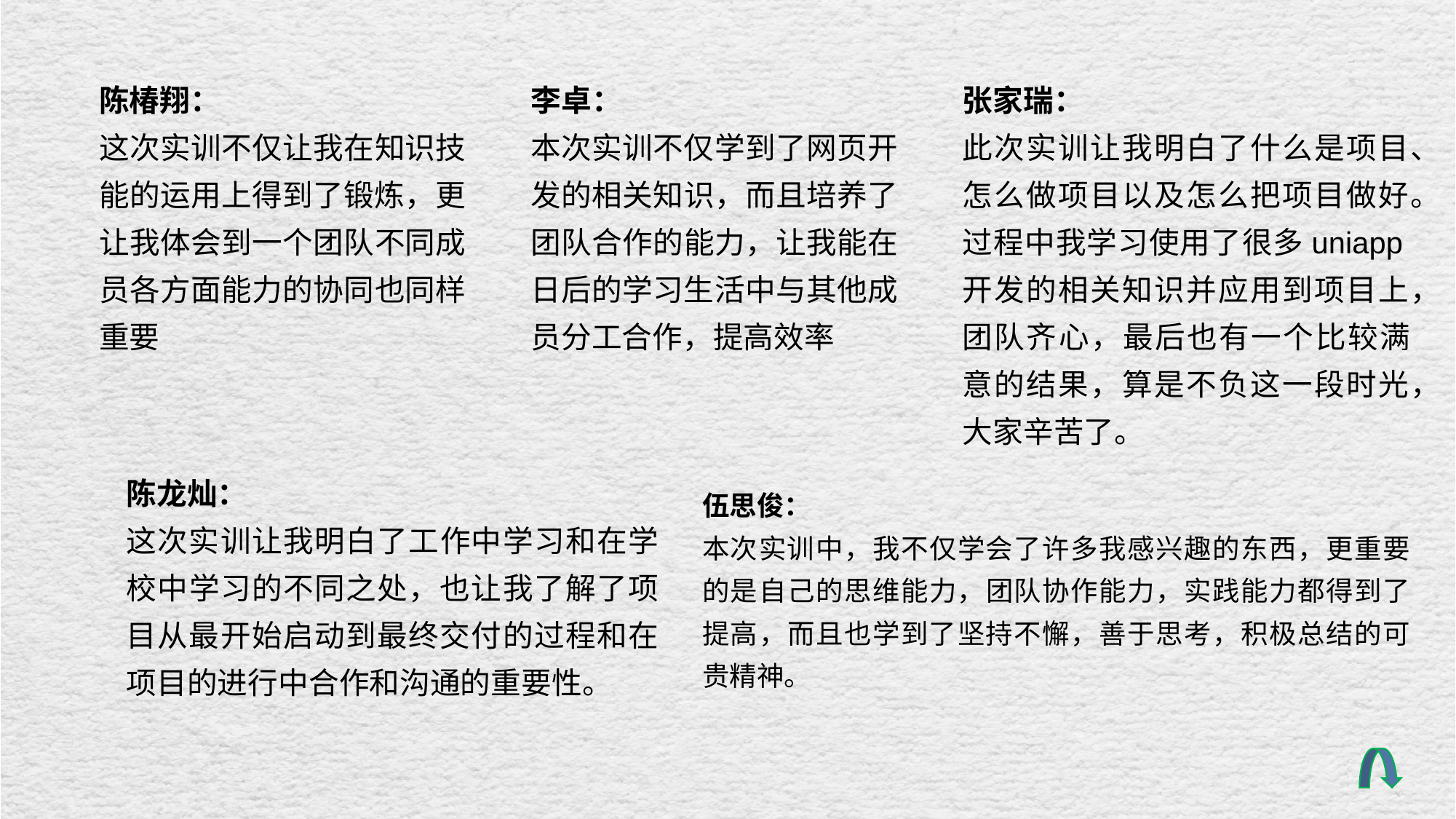

张家瑞：
此次实训让我明白了什么是项目、怎么做项目以及怎么把项目做好。过程中我学习使用了很多uniapp开发的相关知识并应用到项目上，团队齐心，最后也有一个比较满意的结果，算是不负这一段时光，大家辛苦了。
陈椿翔：
这次实训不仅让我在知识技能的运用上得到了锻炼，更让我体会到一个团队不同成员各方面能力的协同也同样重要
李卓：
本次实训不仅学到了网页开发的相关知识，而且培养了团队合作的能力，让我能在日后的学习生活中与其他成员分工合作，提高效率
陈龙灿：
这次实训让我明白了工作中学习和在学校中学习的不同之处，也让我了解了项目从最开始启动到最终交付的过程和在项目的进行中合作和沟通的重要性。
伍思俊：
本次实训中，我不仅学会了许多我感兴趣的东西，更重要的是自己的思维能力，团队协作能力，实践能力都得到了提高，而且也学到了坚持不懈，善于思考，积极总结的可贵精神。